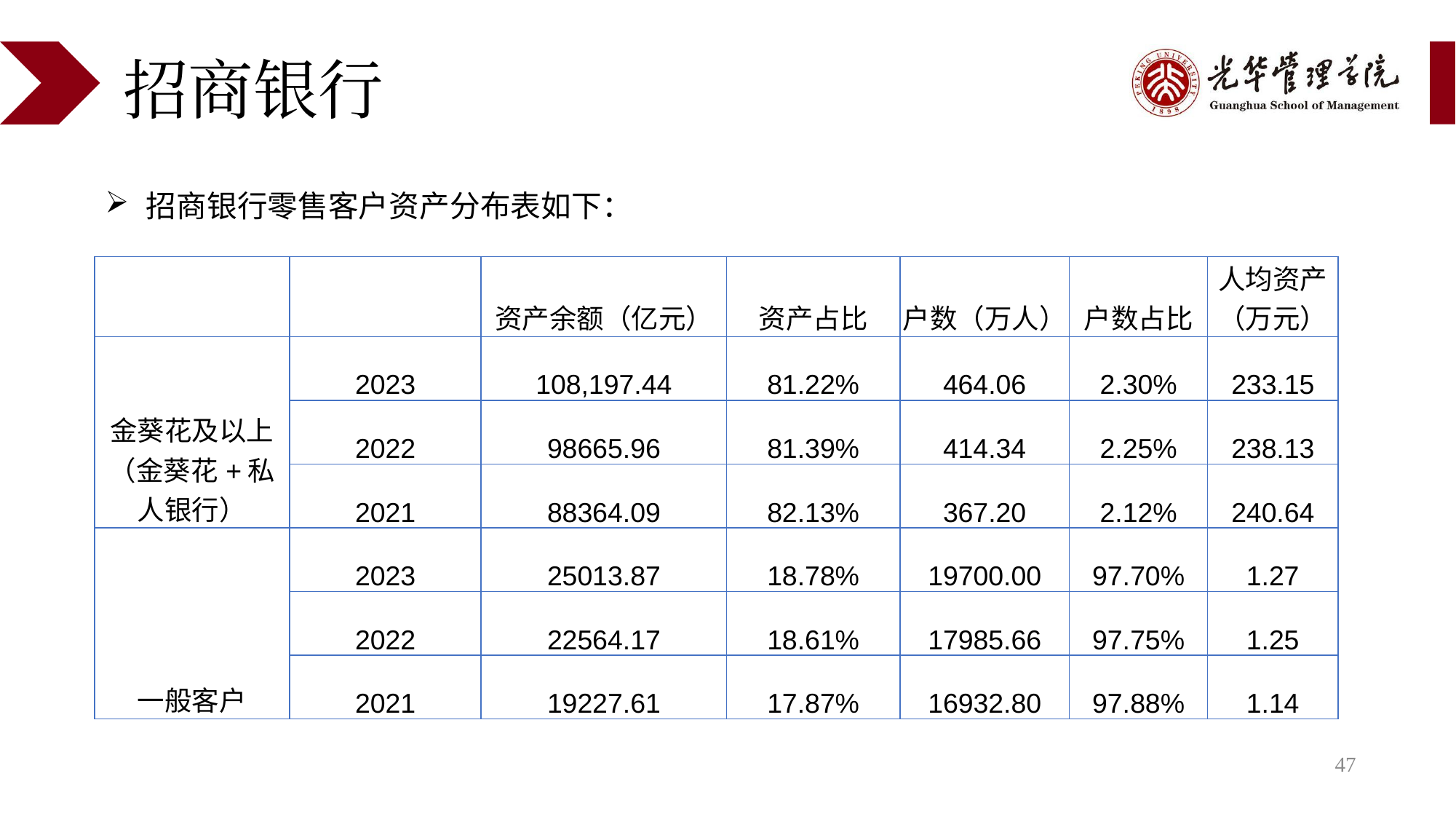

# 招商银行
招商银行零售客户资产分布表如下：
|  |  | 资产余额（亿元） | 资产占比 | 户数（万人） | 户数占比 | 人均资产（万元） |
| --- | --- | --- | --- | --- | --- | --- |
| 金葵花及以上（金葵花+私人银行） | 2023 | 108,197.44 | 81.22% | 464.06 | 2.30% | 233.15 |
|  | 2022 | 98665.96 | 81.39% | 414.34 | 2.25% | 238.13 |
|  | 2021 | 88364.09 | 82.13% | 367.20 | 2.12% | 240.64 |
| 一般客户 | 2023 | 25013.87 | 18.78% | 19700.00 | 97.70% | 1.27 |
|  | 2022 | 22564.17 | 18.61% | 17985.66 | 97.75% | 1.25 |
|  | 2021 | 19227.61 | 17.87% | 16932.80 | 97.88% | 1.14 |
47